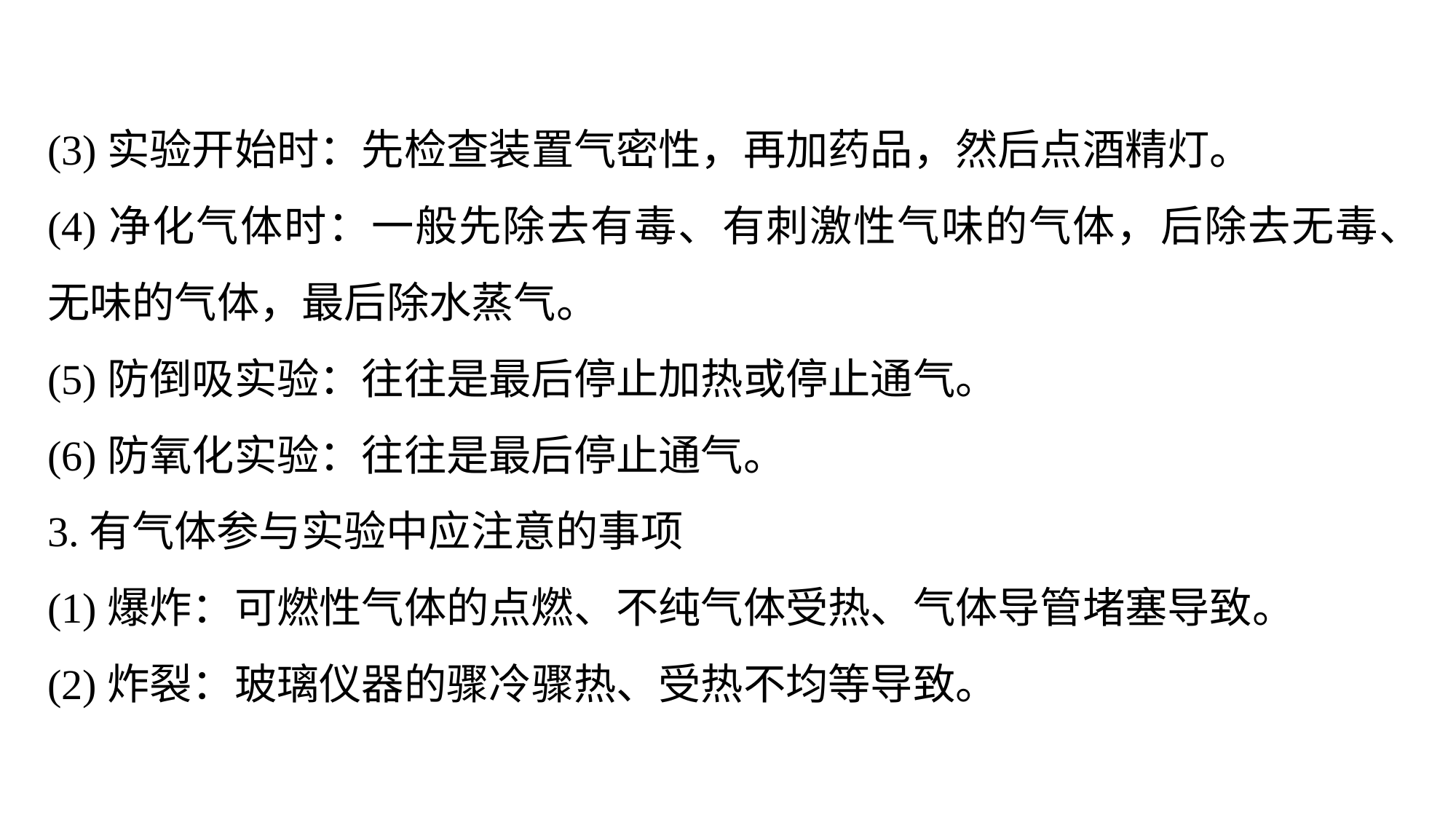

(3)实验开始时：先检查装置气密性，再加药品，然后点酒精灯。
(4)净化气体时：一般先除去有毒、有刺激性气味的气体，后除去无毒、无味的气体，最后除水蒸气。
(5)防倒吸实验：往往是最后停止加热或停止通气。
(6)防氧化实验：往往是最后停止通气。
3.有气体参与实验中应注意的事项
(1)爆炸：可燃性气体的点燃、不纯气体受热、气体导管堵塞导致。
(2)炸裂：玻璃仪器的骤冷骤热、受热不均等导致。